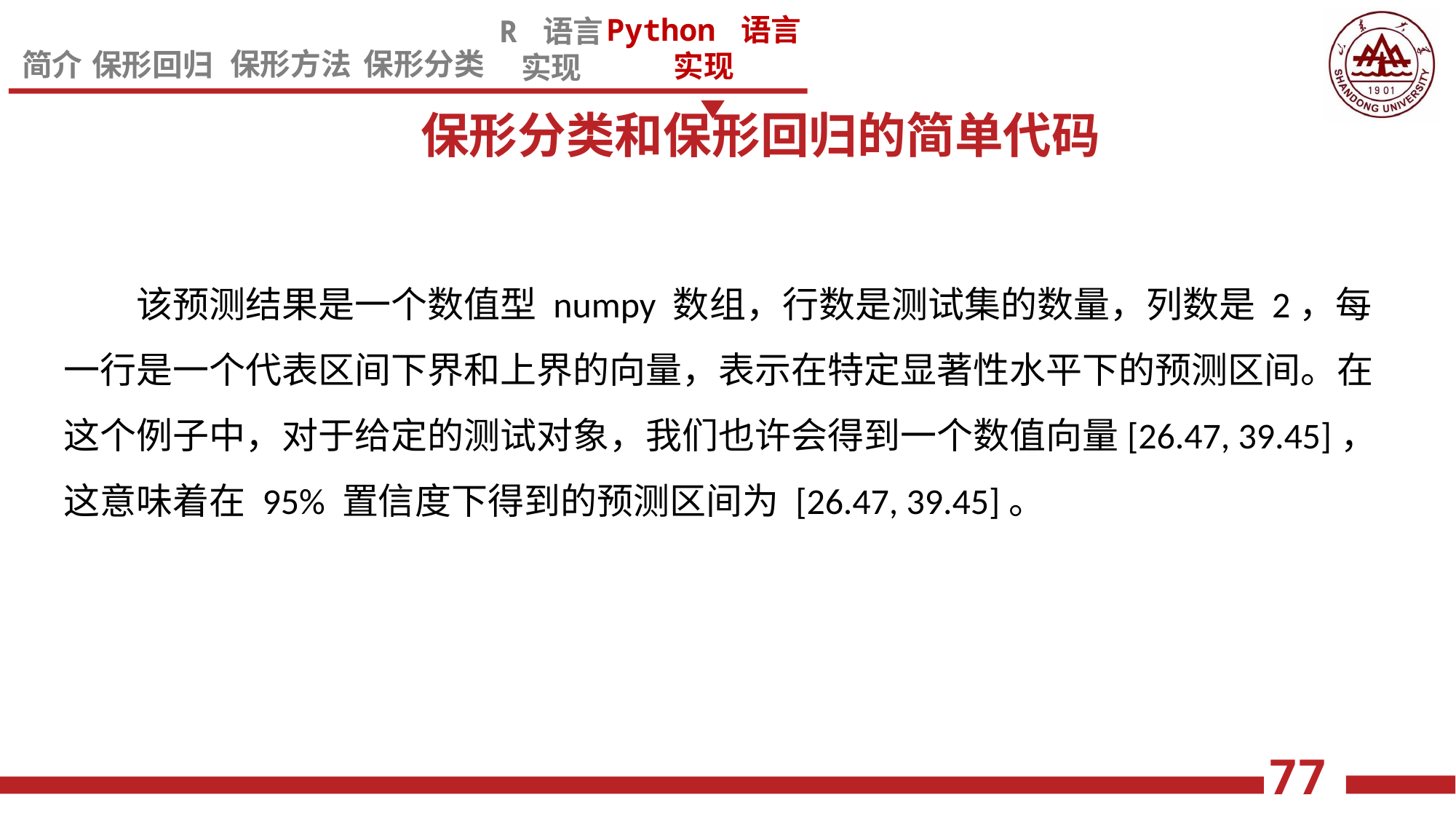

保形分类和保形回归的简单代码
该预测结果是一个数值型 numpy 数组，行数是测试集的数量，列数是 2，每一行是一个代表区间下界和上界的向量，表示在特定显著性水平下的预测区间。在这个例子中，对于给定的测试对象，我们也许会得到一个数值向量[26.47, 39.45]，这意味着在 95% 置信度下得到的预测区间为 [26.47, 39.45]。